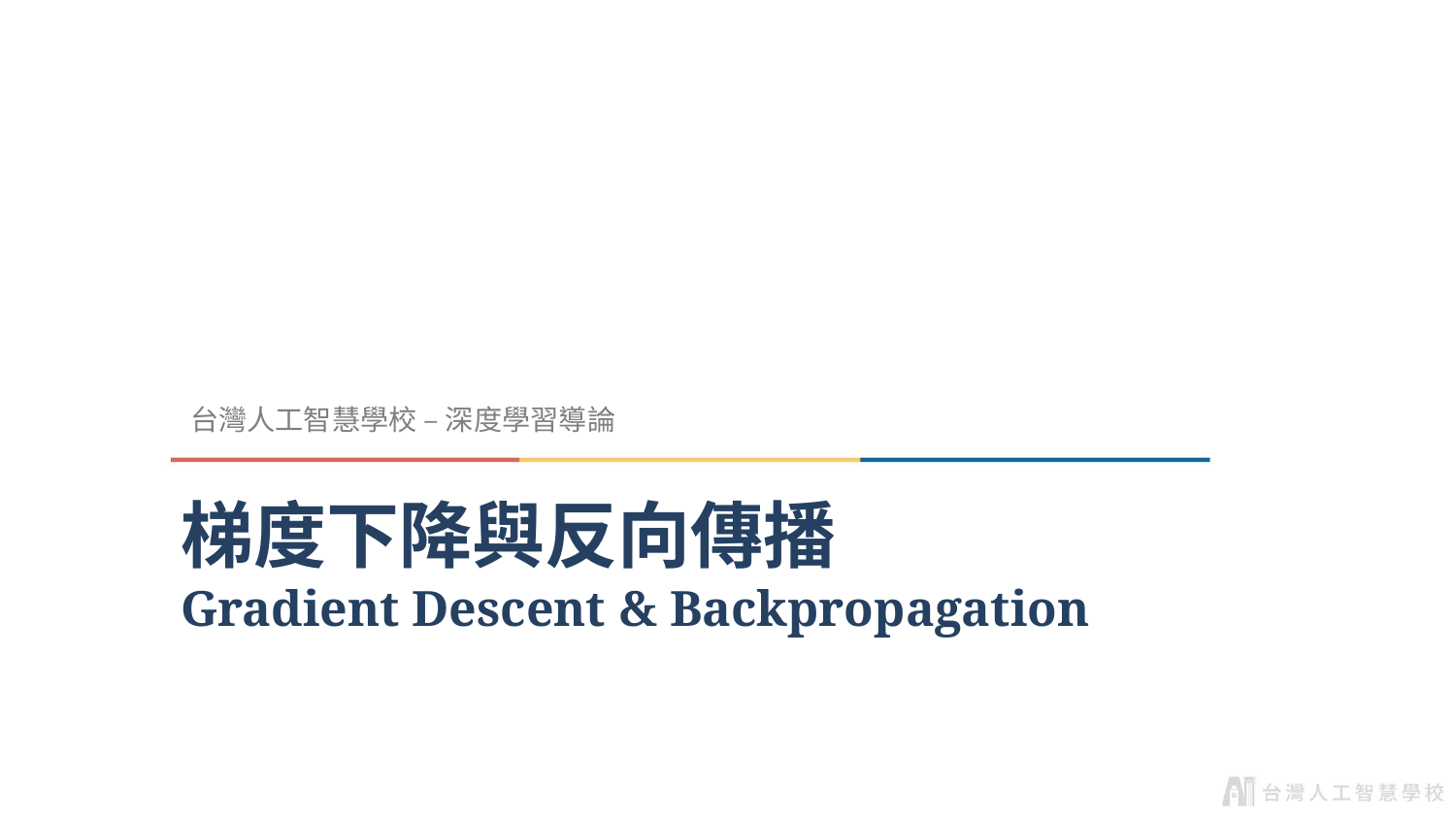

台灣人工智慧學校 – 深度學習導論
# 梯度下降與反向傳播 Gradient Descent & Backpropagation